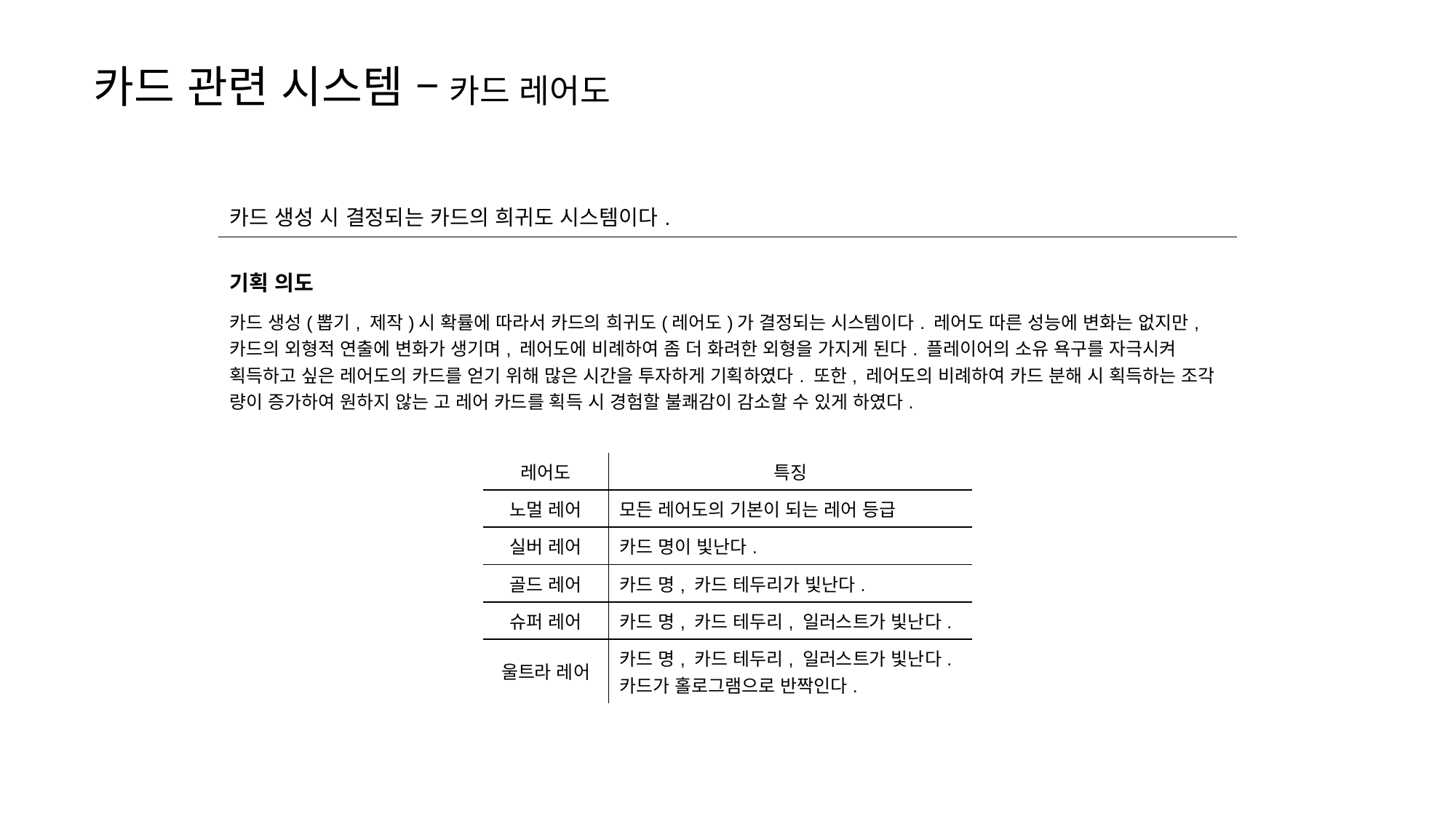

카드 관련 시스템 – 카드 레어도
| 카드 생성 시 결정되는 카드의 희귀도 시스템이다. |
| --- |
| 기획 의도 |
| 카드 생성(뽑기, 제작)시 확률에 따라서 카드의 희귀도(레어도)가 결정되는 시스템이다. 레어도 따른 성능에 변화는 없지만, 카드의 외형적 연출에 변화가 생기며, 레어도에 비례하여 좀 더 화려한 외형을 가지게 된다. 플레이어의 소유 욕구를 자극시켜 획득하고 싶은 레어도의 카드를 얻기 위해 많은 시간을 투자하게 기획하였다. 또한, 레어도의 비례하여 카드 분해 시 획득하는 조각 량이 증가하여 원하지 않는 고 레어 카드를 획득 시 경험할 불쾌감이 감소할 수 있게 하였다. |
| 레어도 | 특징 |
| --- | --- |
| 노멀 레어 | 모든 레어도의 기본이 되는 레어 등급 |
| 실버 레어 | 카드 명이 빛난다. |
| 골드 레어 | 카드 명, 카드 테두리가 빛난다. |
| 슈퍼 레어 | 카드 명, 카드 테두리, 일러스트가 빛난다. |
| 울트라 레어 | 카드 명, 카드 테두리, 일러스트가 빛난다. 카드가 홀로그램으로 반짝인다. |